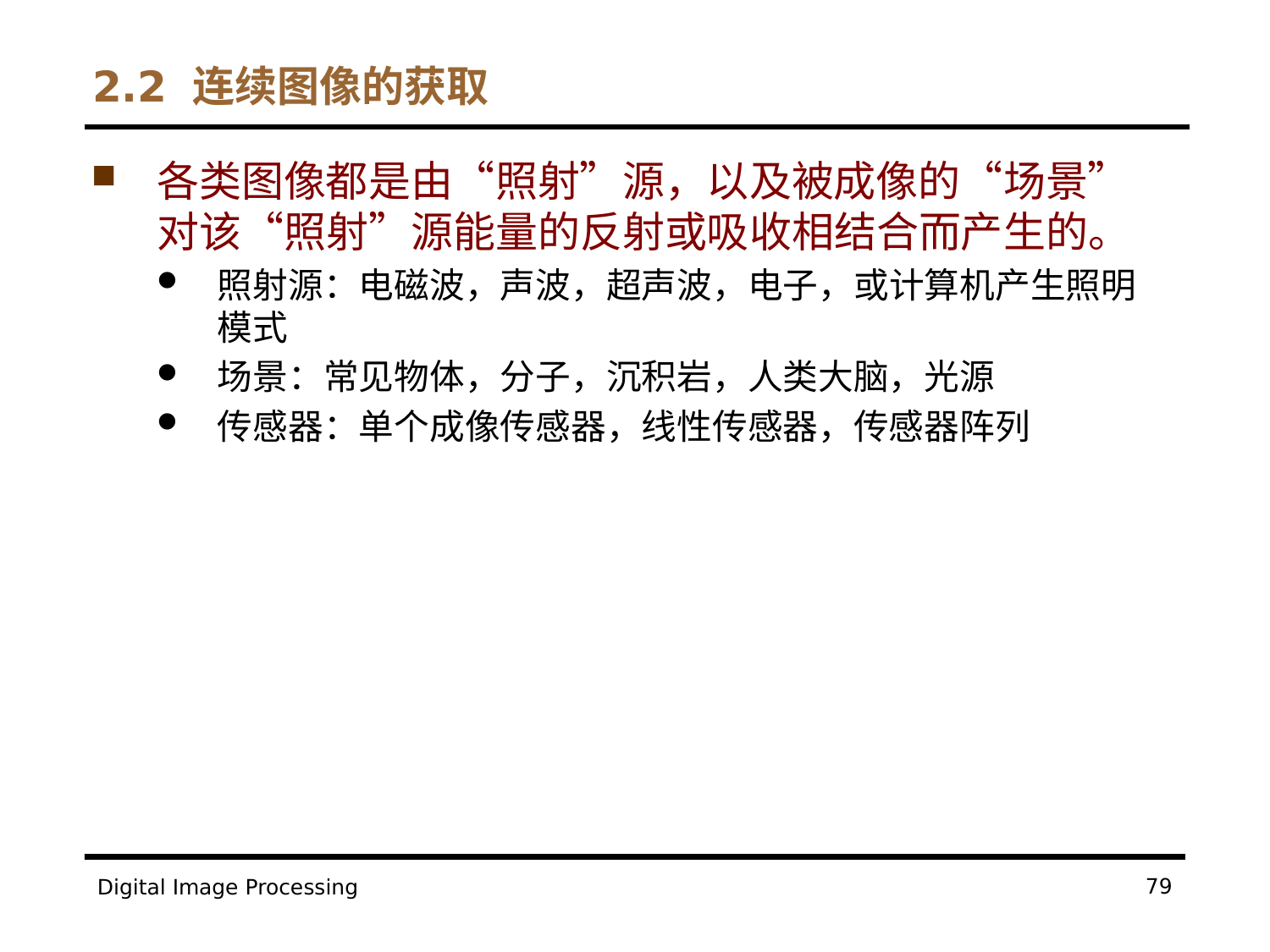

# 2.2 连续图像的获取
各类图像都是由“照射”源，以及被成像的“场景”对该“照射”源能量的反射或吸收相结合而产生的。
照射源：电磁波，声波，超声波，电子，或计算机产生照明模式
场景：常见物体，分子，沉积岩，人类大脑，光源
传感器：单个成像传感器，线性传感器，传感器阵列

79
Digital Image Processing